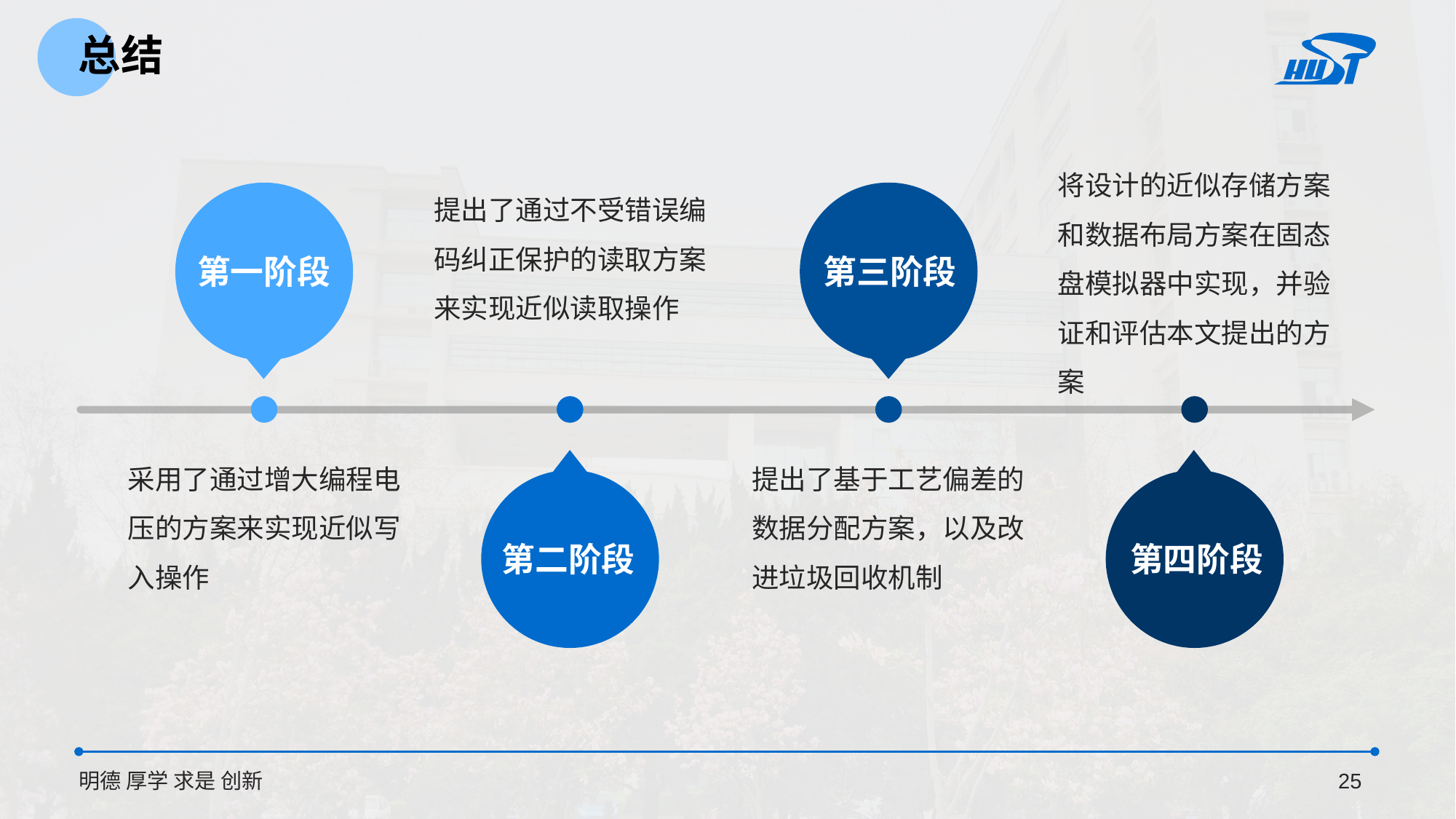

总结
将设计的近似存储方案和数据布局方案在固态盘模拟器中实现，并验证和评估本文提出的方案

第四阶段
提出了通过不受错误编码纠正保护的读取方案来实现近似读取操作

第二阶段

第一阶段

采用了通过增大编程电压的方案来实现近似写入操作

第三阶段

提出了基于工艺偏差的数据分配方案，以及改进垃圾回收机制